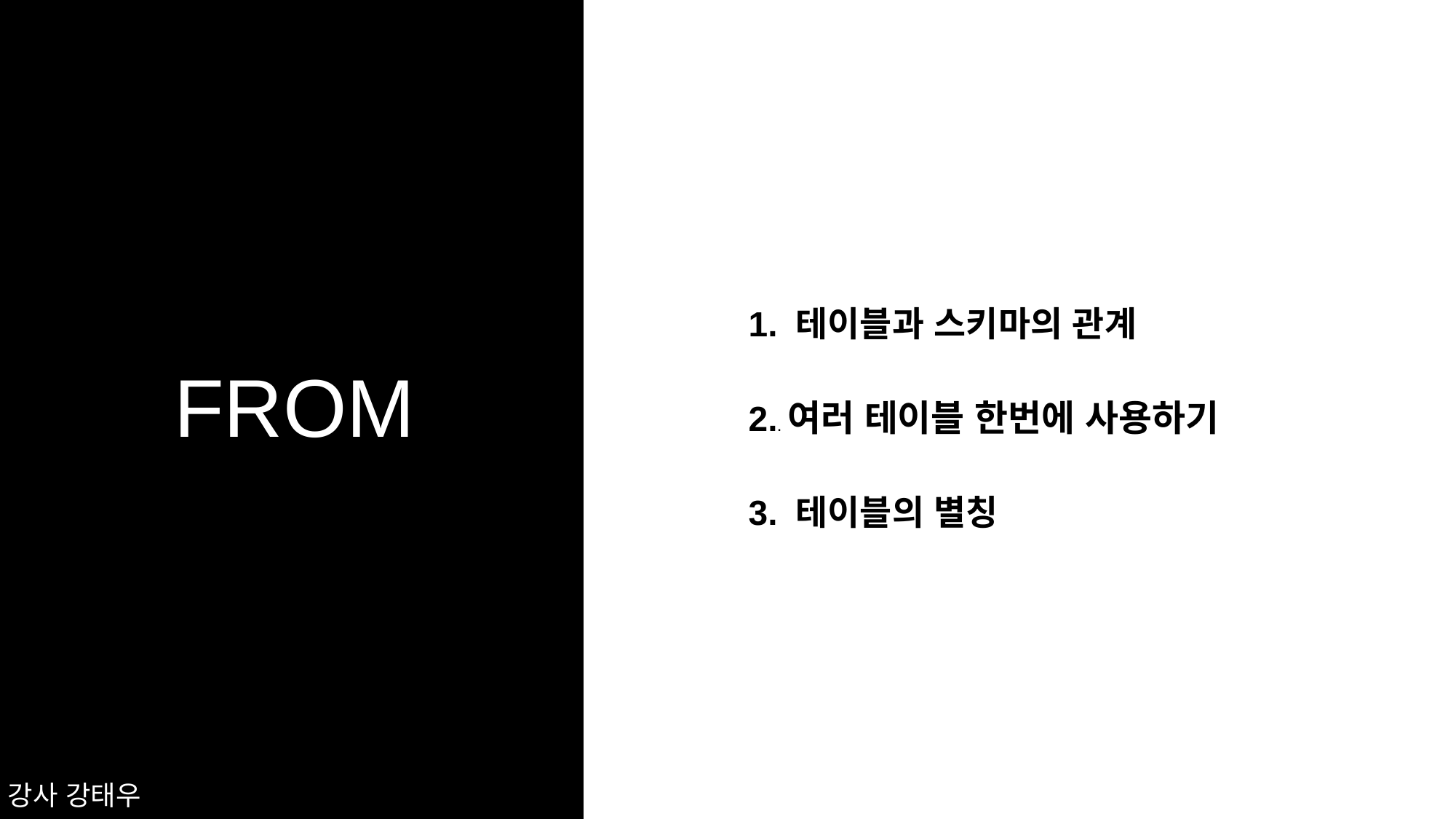

1. 테이블과 스키마의 관계

2.. 여러 테이블 한번에 사용하기

3. 테이블의 별칭

# FROM
강사 강태우